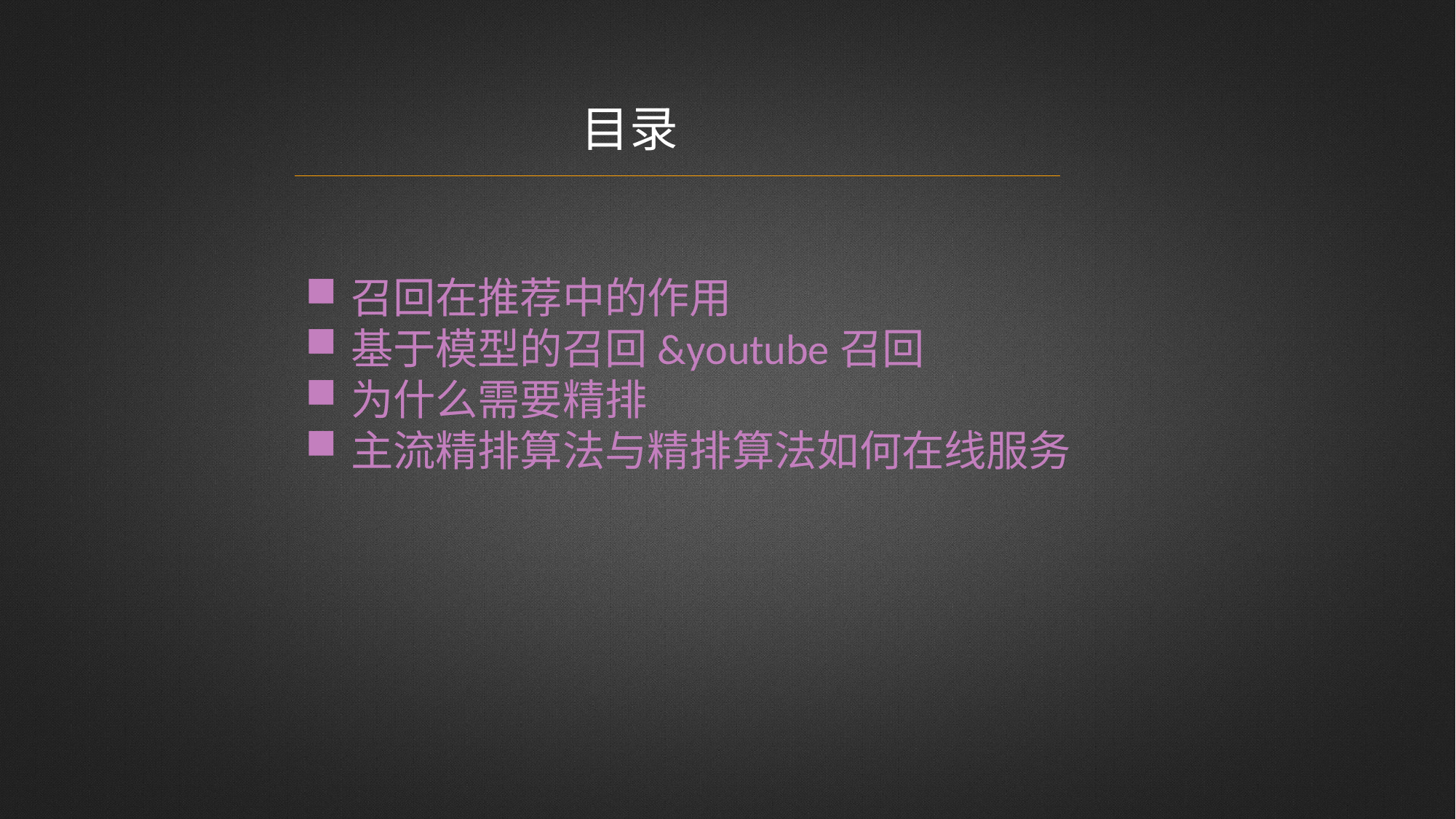

目录
召回在推荐中的作用
基于模型的召回&youtube召回
为什么需要精排
主流精排算法与精排算法如何在线服务